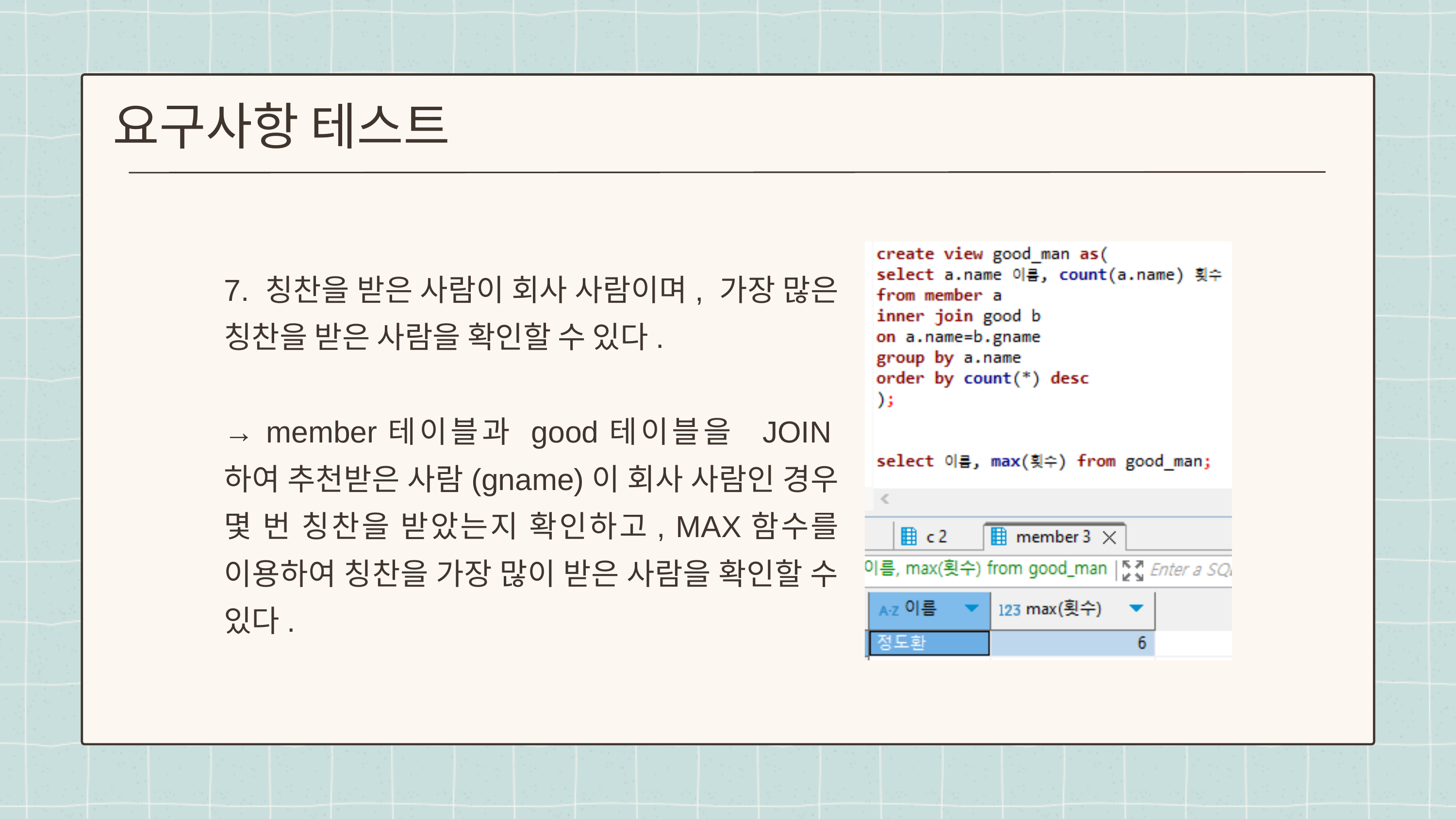

요구사항 테스트

7. 칭찬을 받은 사람이 회사 사람이며, 가장 많은 칭찬을 받은 사람을 확인할 수 있다.

→ member테이블과 good테이블을  JOIN하여 추천받은 사람(gname)이 회사 사람인 경우 몇 번 칭찬을 받았는지 확인하고, MAX함수를 이용하여 칭찬을 가장 많이 받은 사람을 확인할 수 있다.